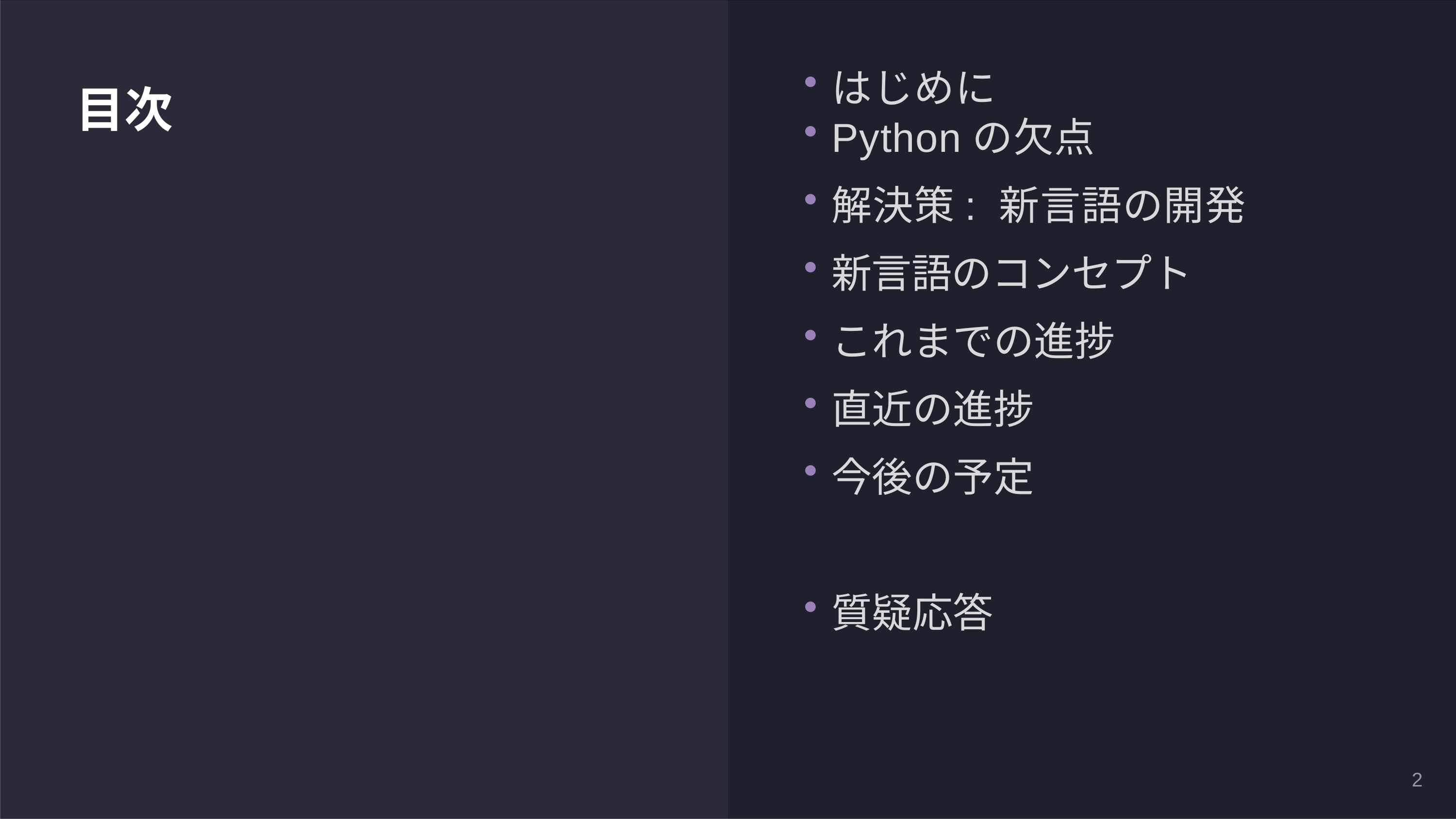

はじめに
Pythonの欠点
解決策: 新言語の開発
新言語のコンセプト
これまでの進捗
直近の進捗
今後の予定

質疑応答
# 目次
2